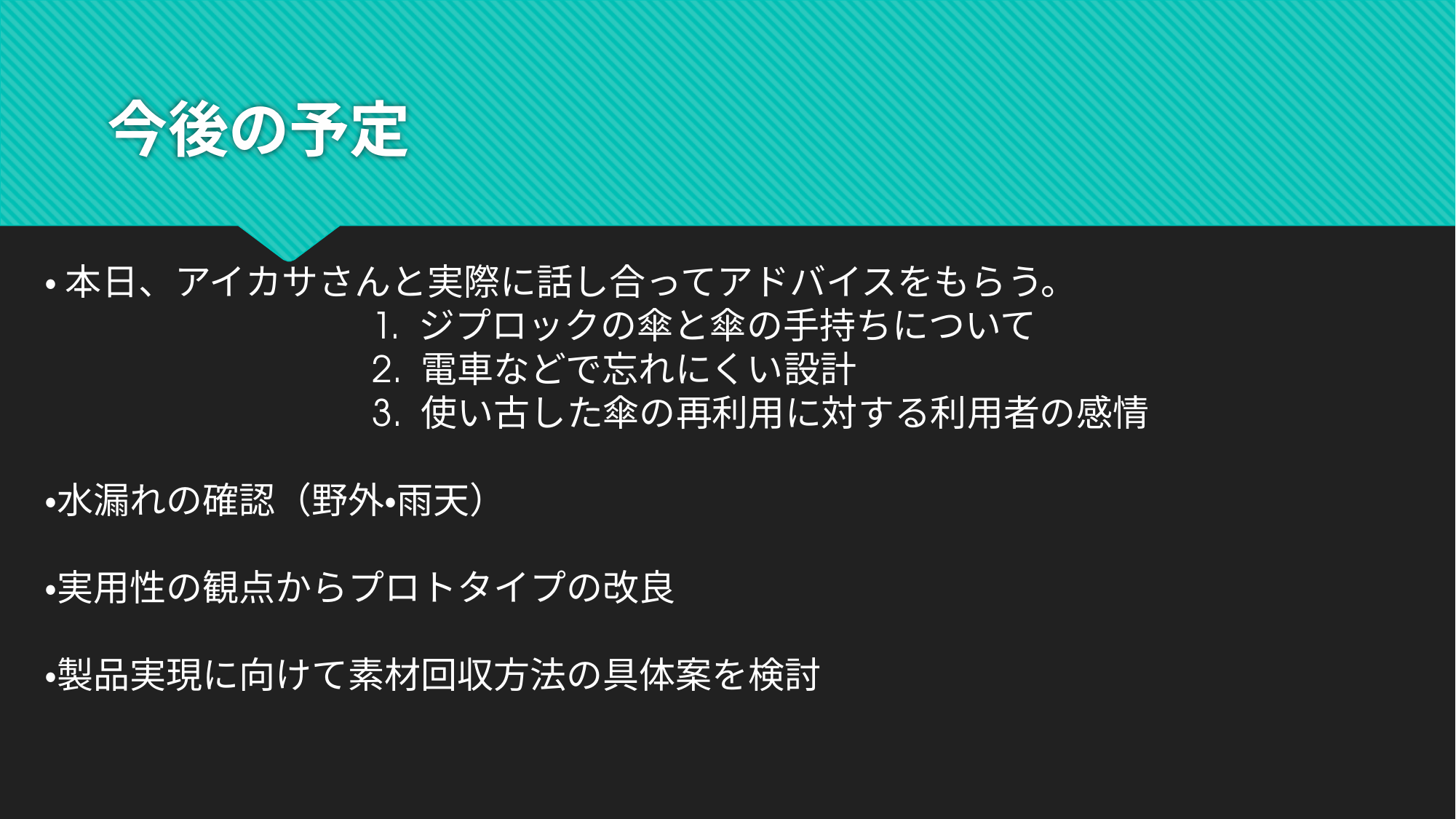

# 今後の予定
・ 本日、アイカサさんと実際に話し合ってアドバイスをもらう。
　			1. ジプロックの傘と傘の手持ちについて
			2. 電車などで忘れにくい設計
			3. 使い古した傘の再利用に対する利用者の感情

・水漏れの確認（野外・雨天）

・実用性の観点からプロトタイプの改良

・製品実現に向けて素材回収方法の具体案を検討